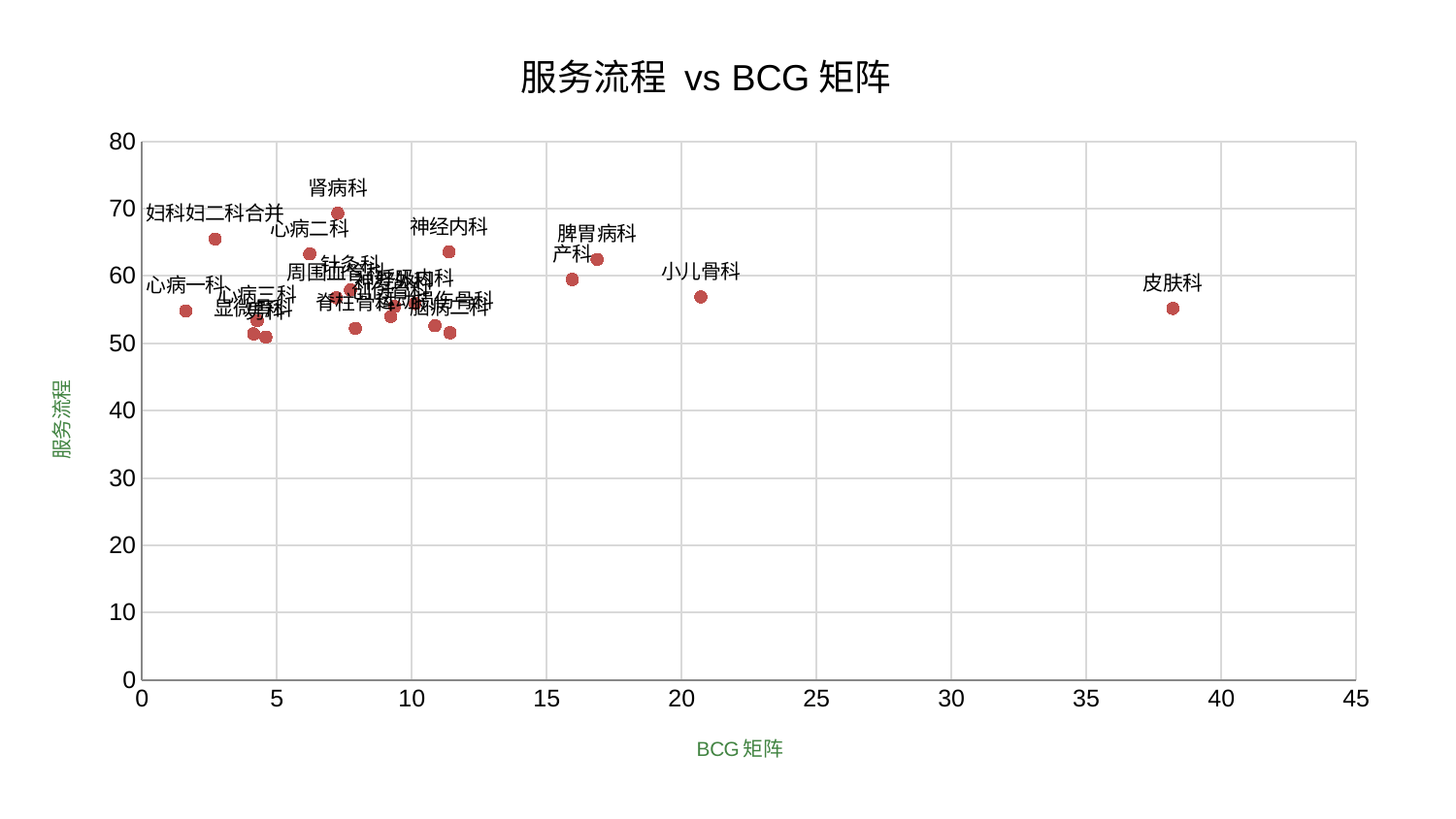

### Chart: 服务流程 vs BCG矩阵

| Category | 服务流程 |
|---|---|
283